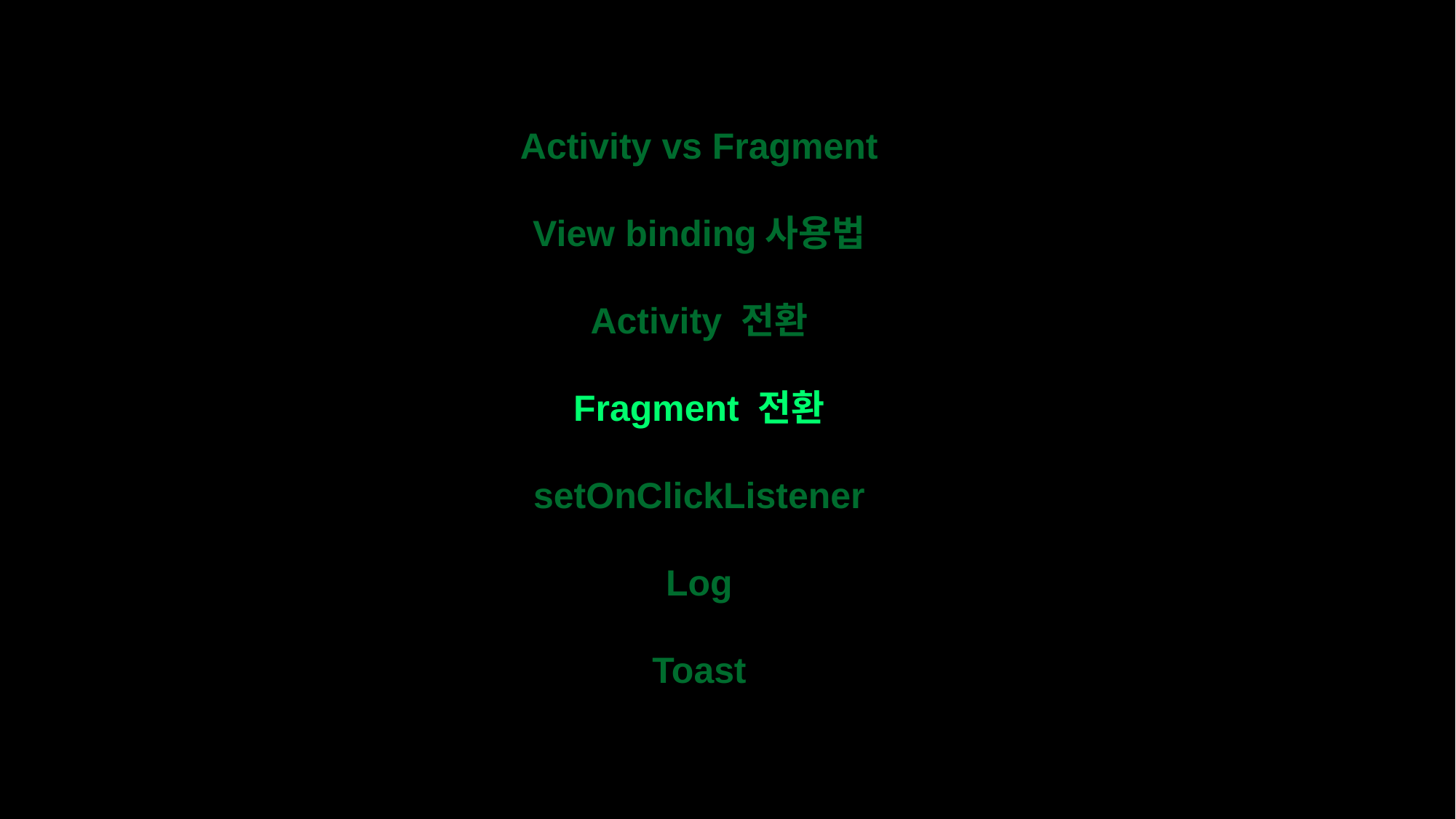

Activity vs Fragment

View binding사용법

Activity 전환

Fragment 전환

setOnClickListener

Log

Toast